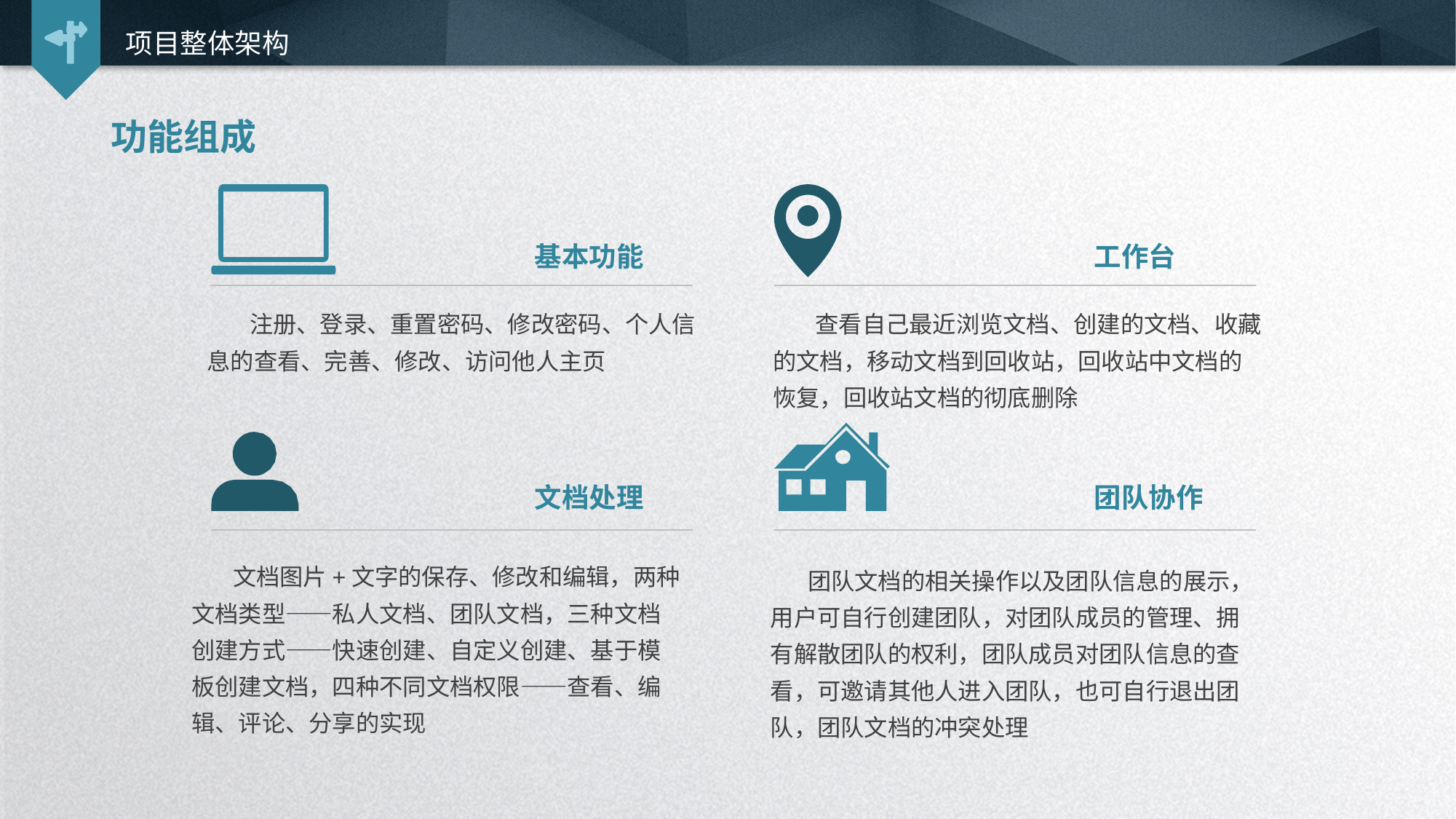

项目整体架构
功能组成

基本功能
工作台
       注册、登录、重置密码、修改密码、个人信息的查看、完善、修改、访问他人主页
       查看自己最近浏览文档、创建的文档、收藏的文档，移动文档到回收站，回收站中文档的恢复，回收站文档的彻底删除

文档处理
团队协作
       文档图片+文字的保存、修改和编辑，两种文档类型——私人文档、团队文档，三种文档创建方式——快速创建、自定义创建、基于模板创建文档，四种不同文档权限——查看、编辑、评论、分享的实现
      团队文档的相关操作以及团队信息的展示，用户可自行创建团队，对团队成员的管理、拥有解散团队的权利，团队成员对团队信息的查看，可邀请其他人进入团队，也可自行退出团队，团队文档的冲突处理
延时符